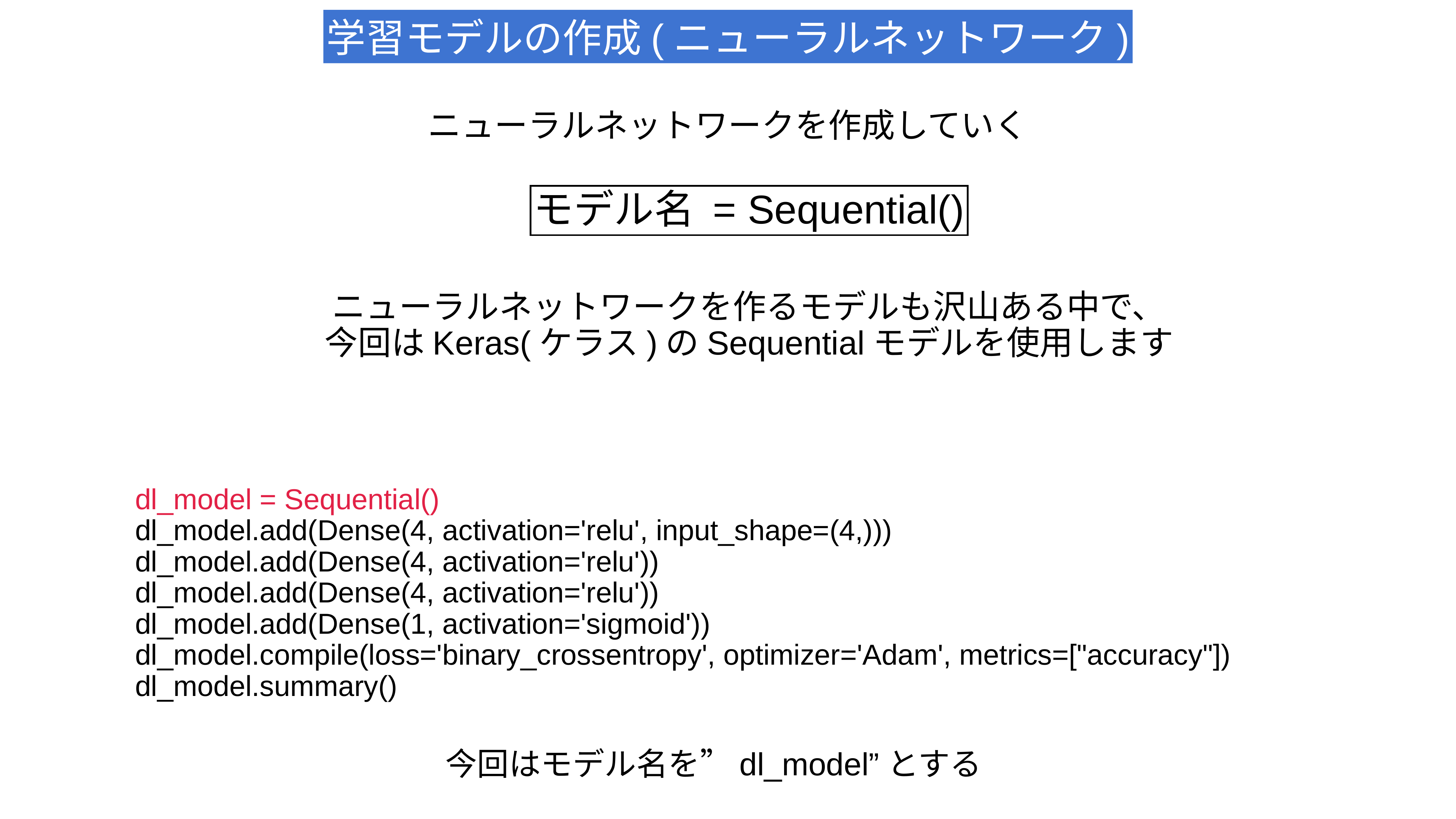

学習モデルの作成(ニューラルネットワーク)
ニューラルネットワークを作成していく
モデル名 = Sequential()
ニューラルネットワークを作るモデルも沢山ある中で、
今回はKeras(ケラス)のSequentialモデルを使用します
dl_model = Sequential()
dl_model.add(Dense(4, activation='relu', input_shape=(4,)))
dl_model.add(Dense(4, activation='relu'))
dl_model.add(Dense(4, activation='relu'))
dl_model.add(Dense(1, activation='sigmoid'))
dl_model.compile(loss='binary_crossentropy', optimizer='Adam', metrics=["accuracy"])
dl_model.summary()
今回はモデル名を”dl_model”とする